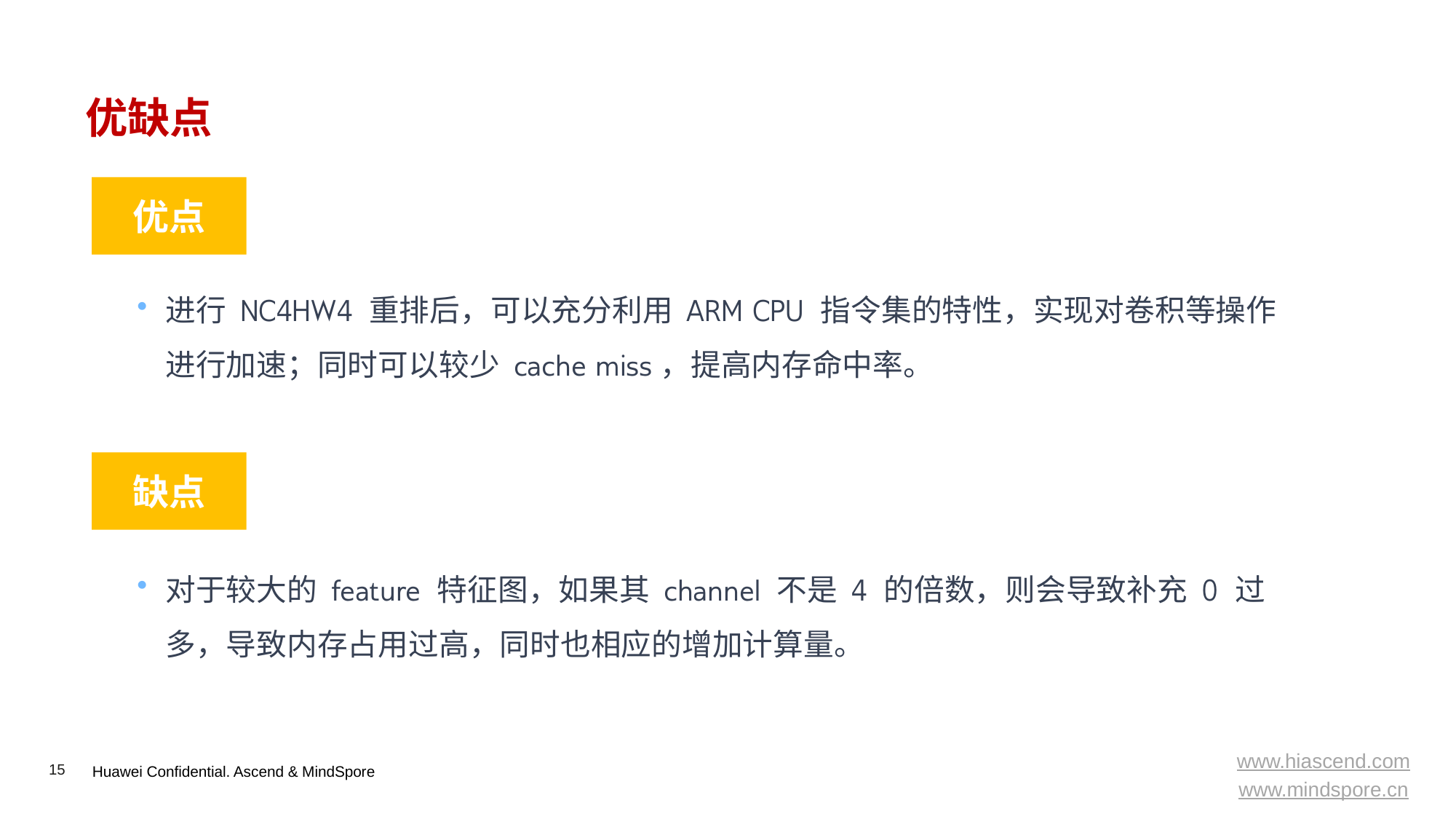

# 优缺点
优点
进行 NC4HW4 重排后，可以充分利用 ARM CPU 指令集的特性，实现对卷积等操作进行加速；同时可以较少 cache miss，提高内存命中率。
缺点
对于较大的 feature 特征图，如果其 channel 不是 4 的倍数，则会导致补充 0 过多，导致内存占用过高，同时也相应的增加计算量。